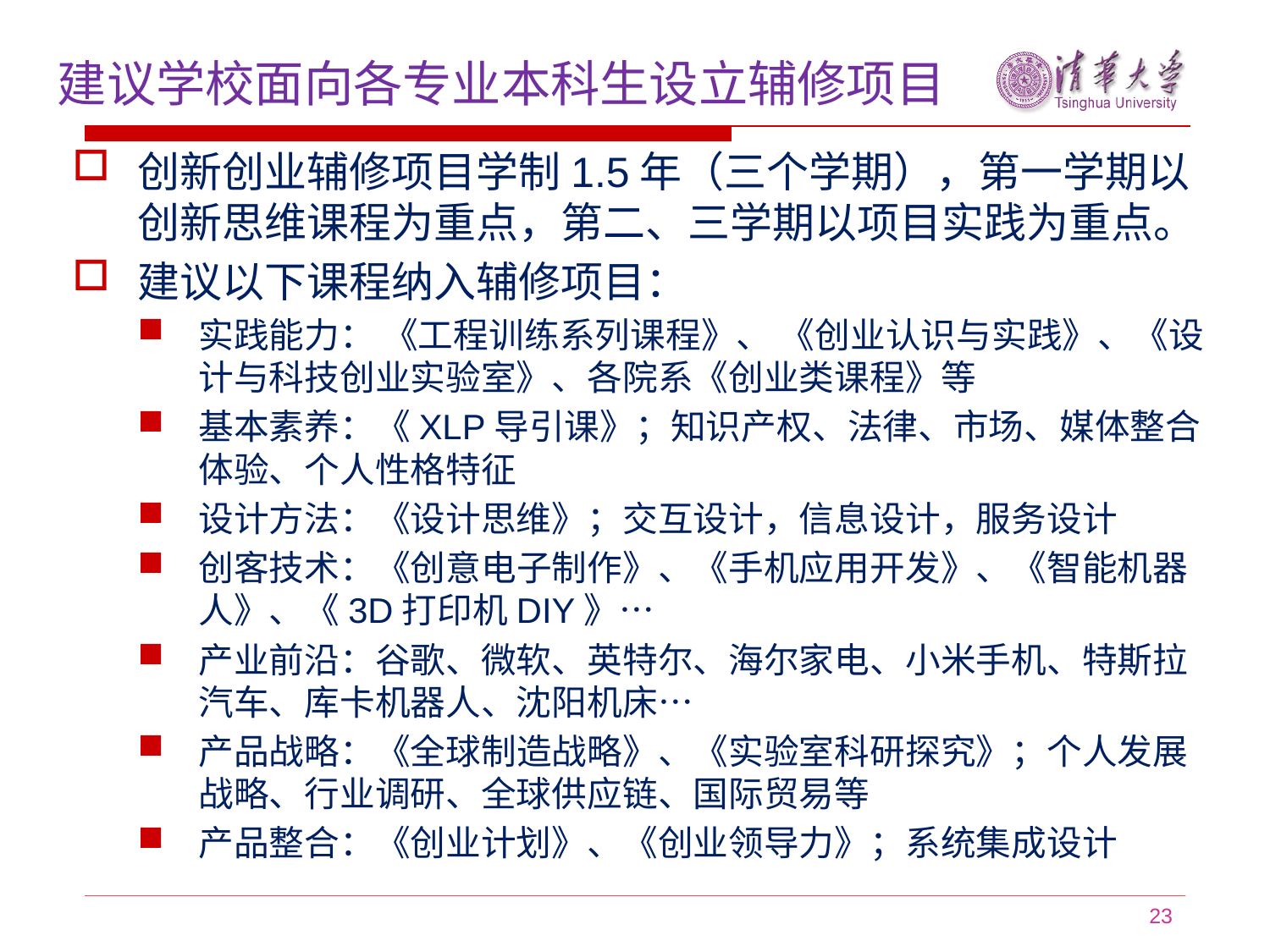

建议学校面向各专业本科生设立辅修项目
创新创业辅修项目学制1.5年（三个学期），第一学期以创新思维课程为重点，第二、三学期以项目实践为重点。
建议以下课程纳入辅修项目：
实践能力： 《工程训练系列课程》、 《创业认识与实践》、《设计与科技创业实验室》、各院系《创业类课程》等
基本素养：《XLP导引课》；知识产权、法律、市场、媒体整合体验、个人性格特征
设计方法：《设计思维》；交互设计，信息设计，服务设计
创客技术：《创意电子制作》、《手机应用开发》、《智能机器人》、《3D打印机DIY》…
产业前沿：谷歌、微软、英特尔、海尔家电、小米手机、特斯拉汽车、库卡机器人、沈阳机床…
产品战略：《全球制造战略》、《实验室科研探究》；个人发展战略、行业调研、全球供应链、国际贸易等
产品整合：《创业计划》、《创业领导力》；系统集成设计
23